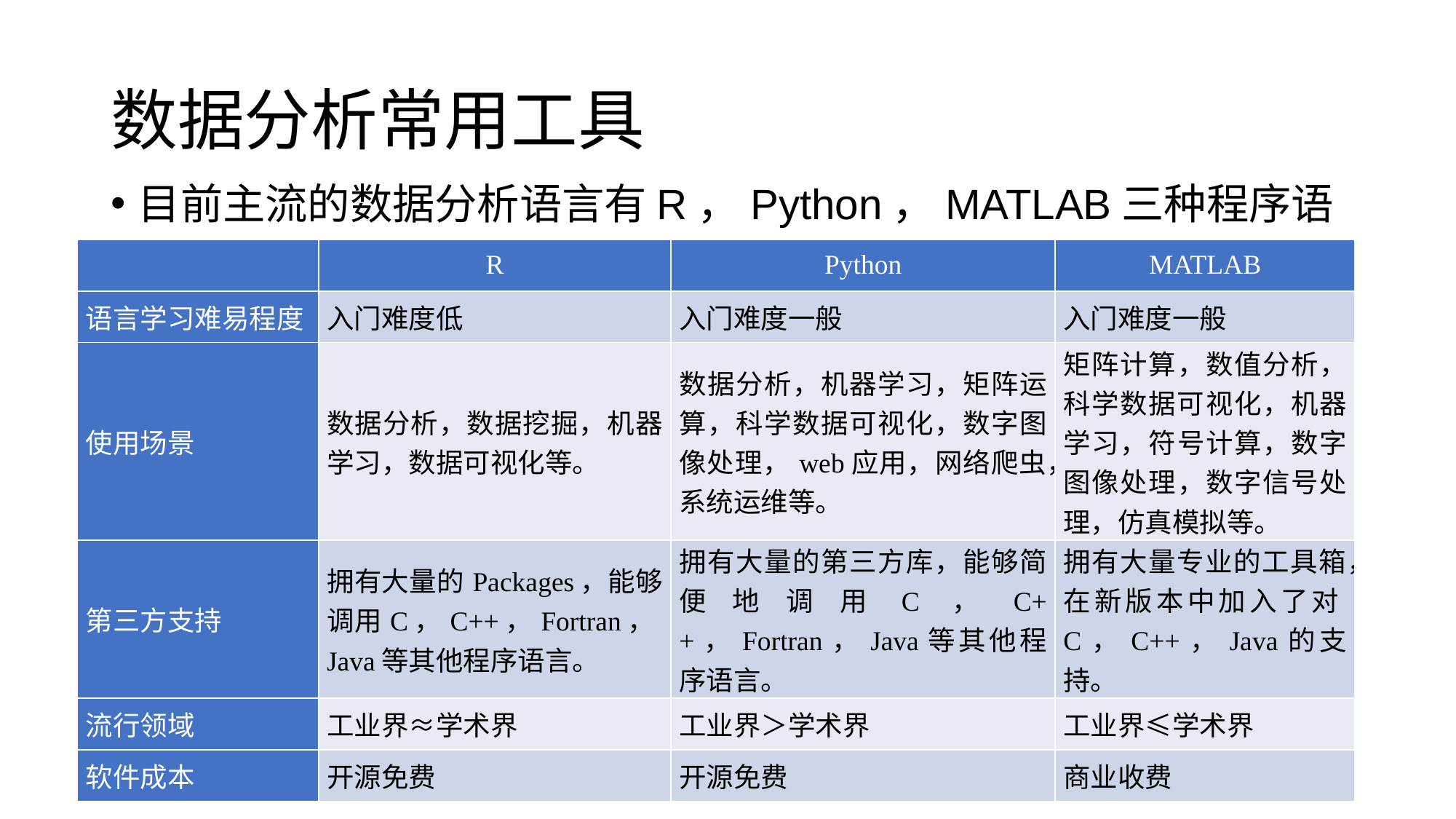

# 数据分析常用工具
目前主流的数据分析语言有R，Python，MATLAB三种程序语言。

|  | R | Python | MATLAB |
| --- | --- | --- | --- |
| 语言学习难易程度 | 入门难度低 | 入门难度一般 | 入门难度一般 |
| 使用场景 | 数据分析，数据挖掘，机器学习，数据可视化等。 | 数据分析，机器学习，矩阵运算，科学数据可视化，数字图像处理，web应用，网络爬虫，系统运维等。 | 矩阵计算，数值分析，科学数据可视化，机器学习，符号计算，数字图像处理，数字信号处理，仿真模拟等。 |
| 第三方支持 | 拥有大量的Packages，能够调用C，C++，Fortran，Java等其他程序语言。 | 拥有大量的第三方库，能够简便地调用C，C++，Fortran，Java等其他程序语言。 | 拥有大量专业的工具箱，在新版本中加入了对C，C++，Java的支持。 |
| 流行领域 | 工业界≈学术界 | 工业界＞学术界 | 工业界≤学术界 |
| 软件成本 | 开源免费 | 开源免费 | 商业收费 |
2023/6/28
Python Data Analysis Summary
22